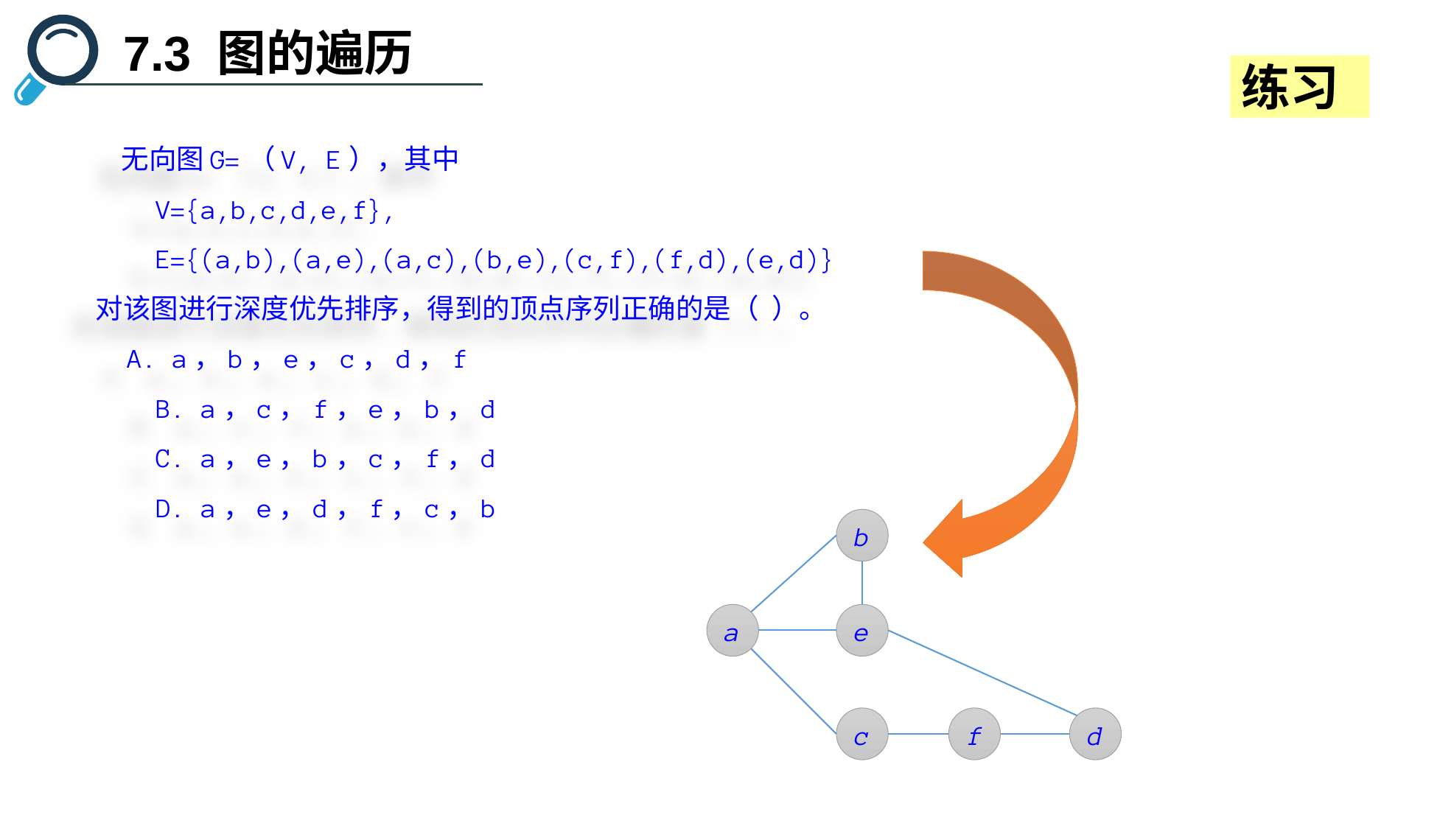

7.3 图的遍历
练习
   无向图G=（V, E），其中
    V={a,b,c,d,e,f},
    E={(a,b),(a,e),(a,c),(b,e),(c,f),(f,d),(e,d)}
对该图进行深度优先排序，得到的顶点序列正确的是（  ）。
    A. a，b，e，c，d，f
    B. a，c，f，e，b，d
    C. a，e，b，c，f，d
    D. a，e，d，f，c，b

b
a
e
c
f
d